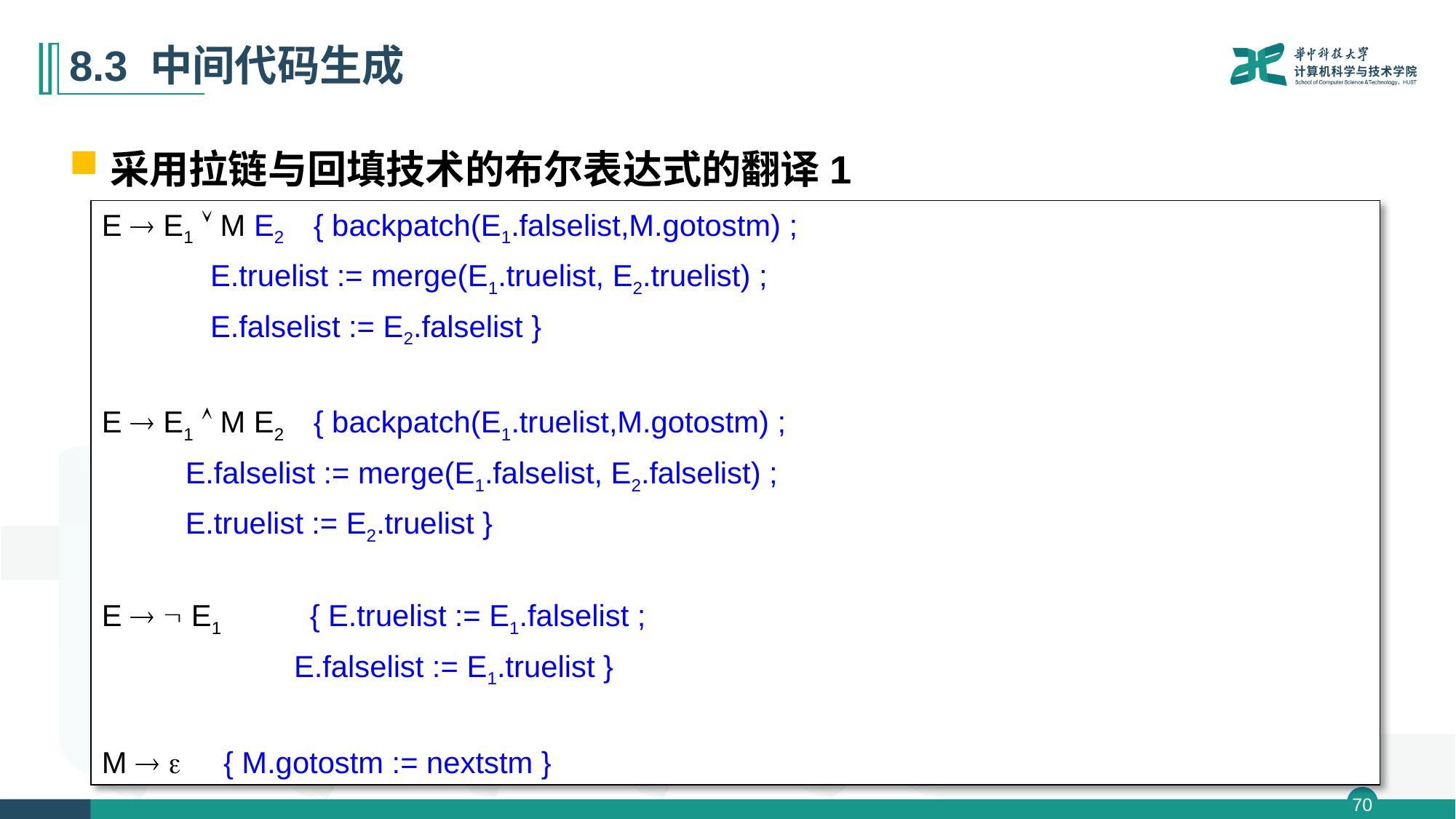

# 8.3 中间代码生成
采用拉链与回填技术的布尔表达式的翻译1

E → E1 ∨ M E2      { backpatch(E1.falselist,M.gotostm) ;
             E.truelist := merge(E1.truelist, E2.truelist) ;
             E.falselist := E2.falselist }

E → E1 ∧ M E2      { backpatch(E1.truelist,M.gotostm) ;
          E.falselist := merge(E1.falselist, E2.falselist) ;
          E.truelist := E2.truelist }

E → ¬ E1                  { E.truelist := E1.falselist ;
                       E.falselist := E1.truelist }

M → ε     { M.gotostm := nextstm }